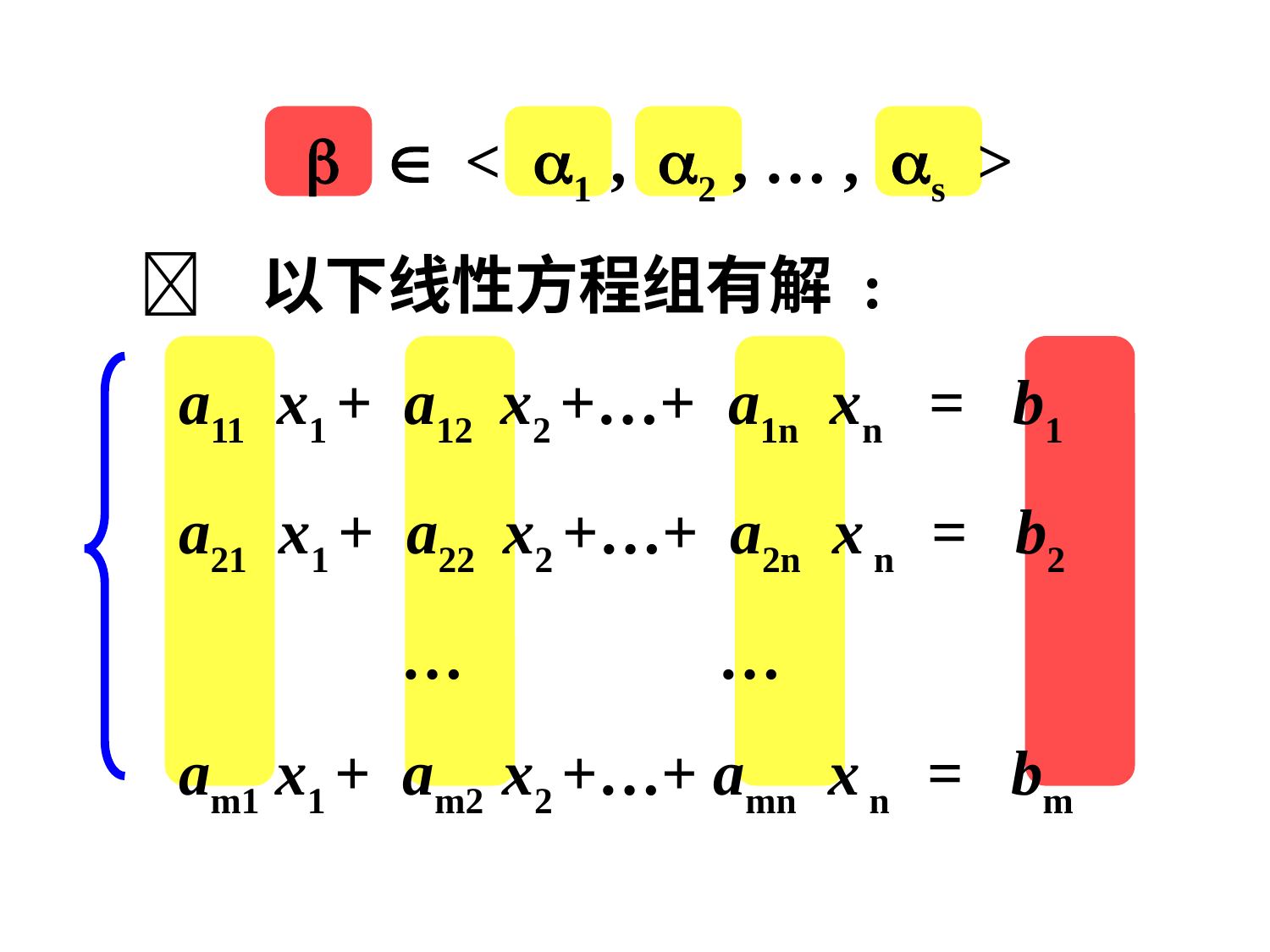

β   ∈  <  α1  ,  α2 , … ,  αs  >
     ⇔   以下线性方程组有解 :
       a11  x1 +  a12   x2 +…+  a1n  xn     =   b1
       a21  x1 +  a22   x2 +…+  a2n  x n    =   b2
                     …                …
       am1 x1 +  am2  x2 +…+ amn  x n    =   bm